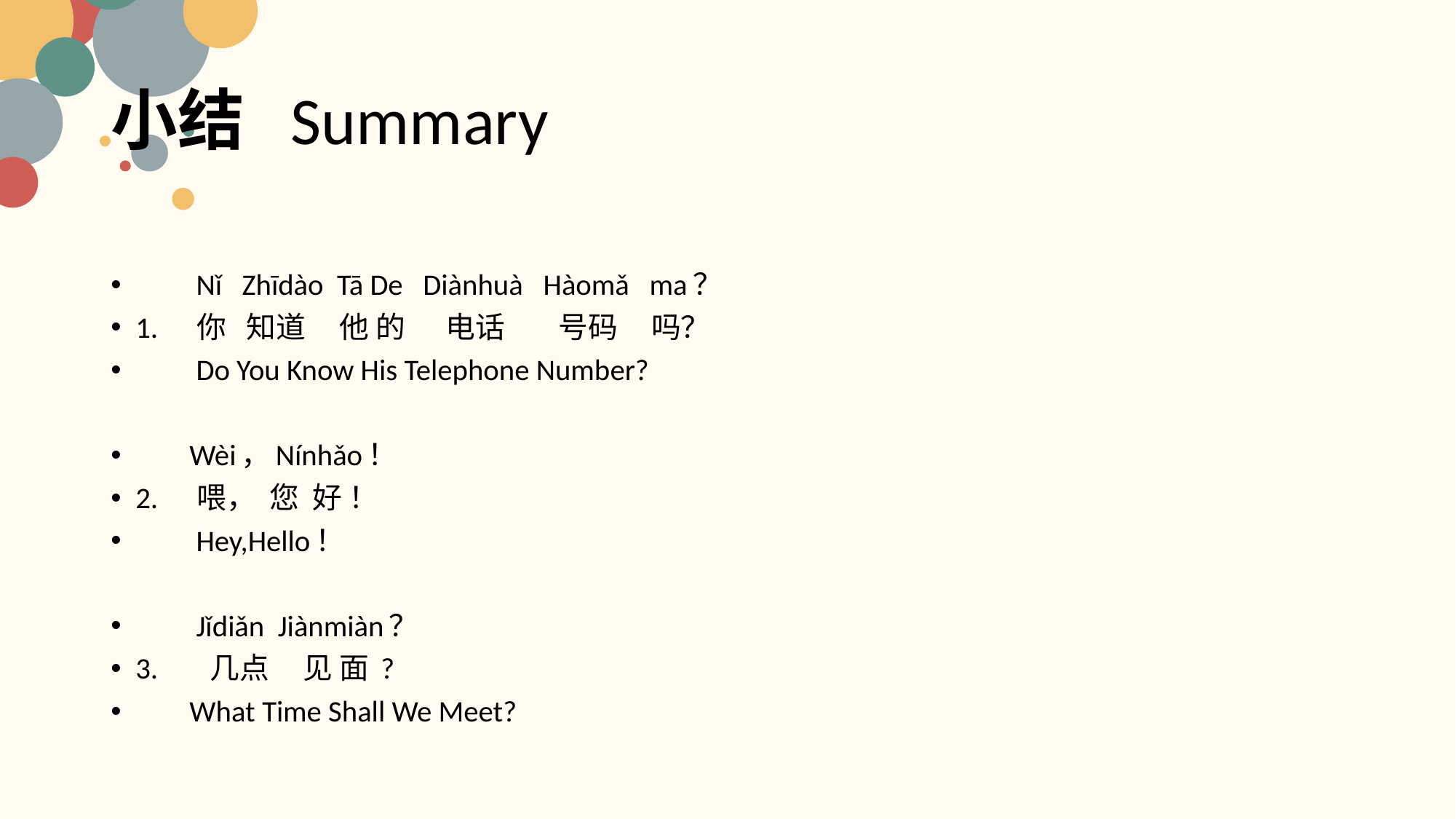

# 小结  Summary

         Nǐ   Zhīdào  Tā De   Diànhuà   Hàomǎ   ma？
1.     你   知道     他 的      电话        号码     吗？
         Do You Know His Telephone Number?

        Wèi，Nínhǎo！
2.     喂，  您  好 ！
         Hey,Hello！

         Jǐdiǎn  Jiànmiàn？
3.       几点     见 面 ?
        What Time Shall We Meet?